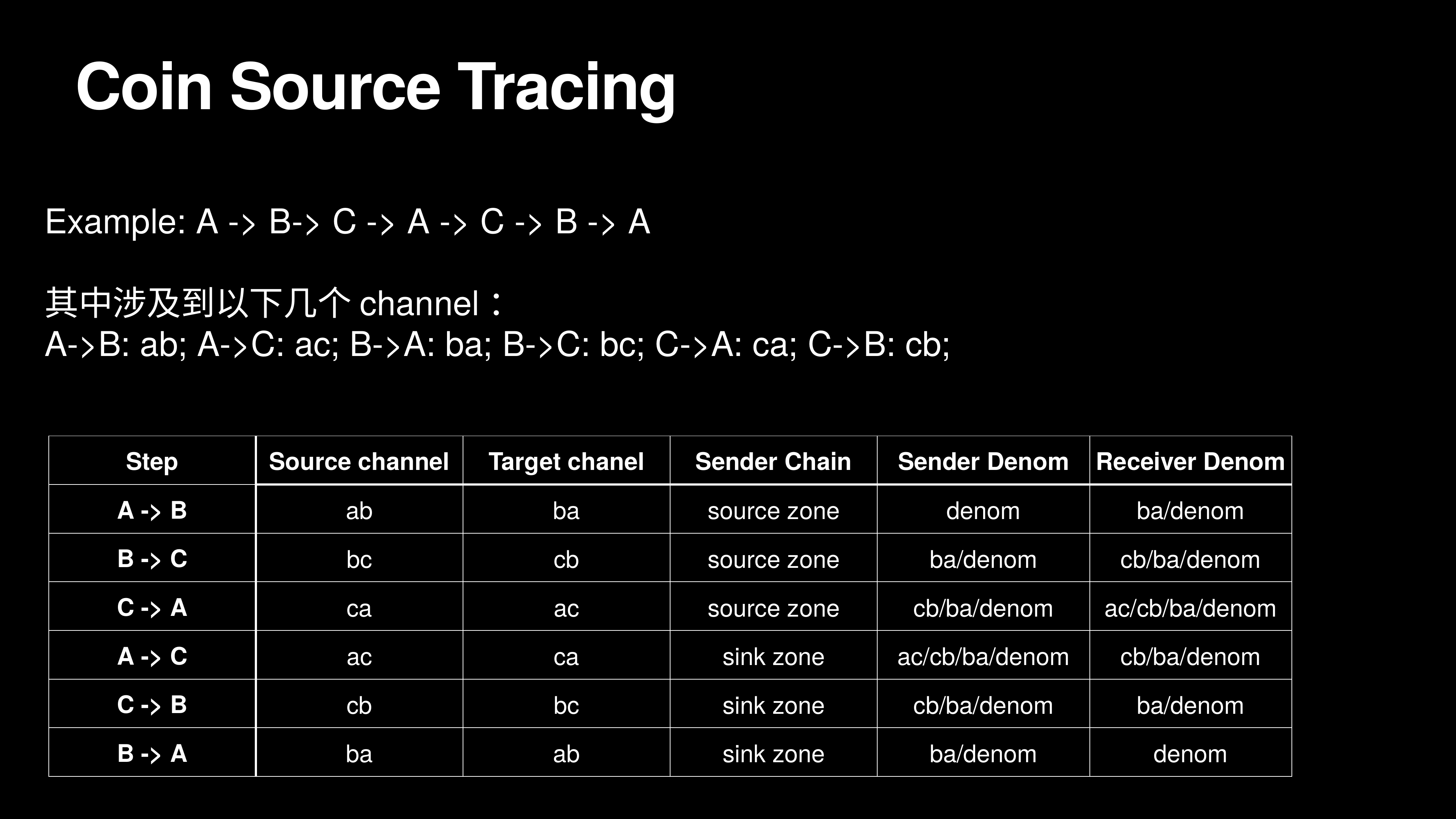

# Coin Source Tracing
Example: A -> B-> C -> A -> C -> B -> A

其中涉及到以下几个channel：
A->B: ab; A->C: ac; B->A: ba; B->C: bc; C->A: ca; C->B: cb;
| Step | Source channel | Target chanel | Sender Chain | Sender Denom | Receiver Denom |
| --- | --- | --- | --- | --- | --- |
| A -> B | ab | ba | source zone | denom | ba/denom |
| B -> C | bc | cb | source zone | ba/denom | cb/ba/denom |
| C -> A | ca | ac | source zone | cb/ba/denom | ac/cb/ba/denom |
| A -> C | ac | ca | sink zone | ac/cb/ba/denom | cb/ba/denom |
| C -> B | cb | bc | sink zone | cb/ba/denom | ba/denom |
| B -> A | ba | ab | sink zone | ba/denom | denom |